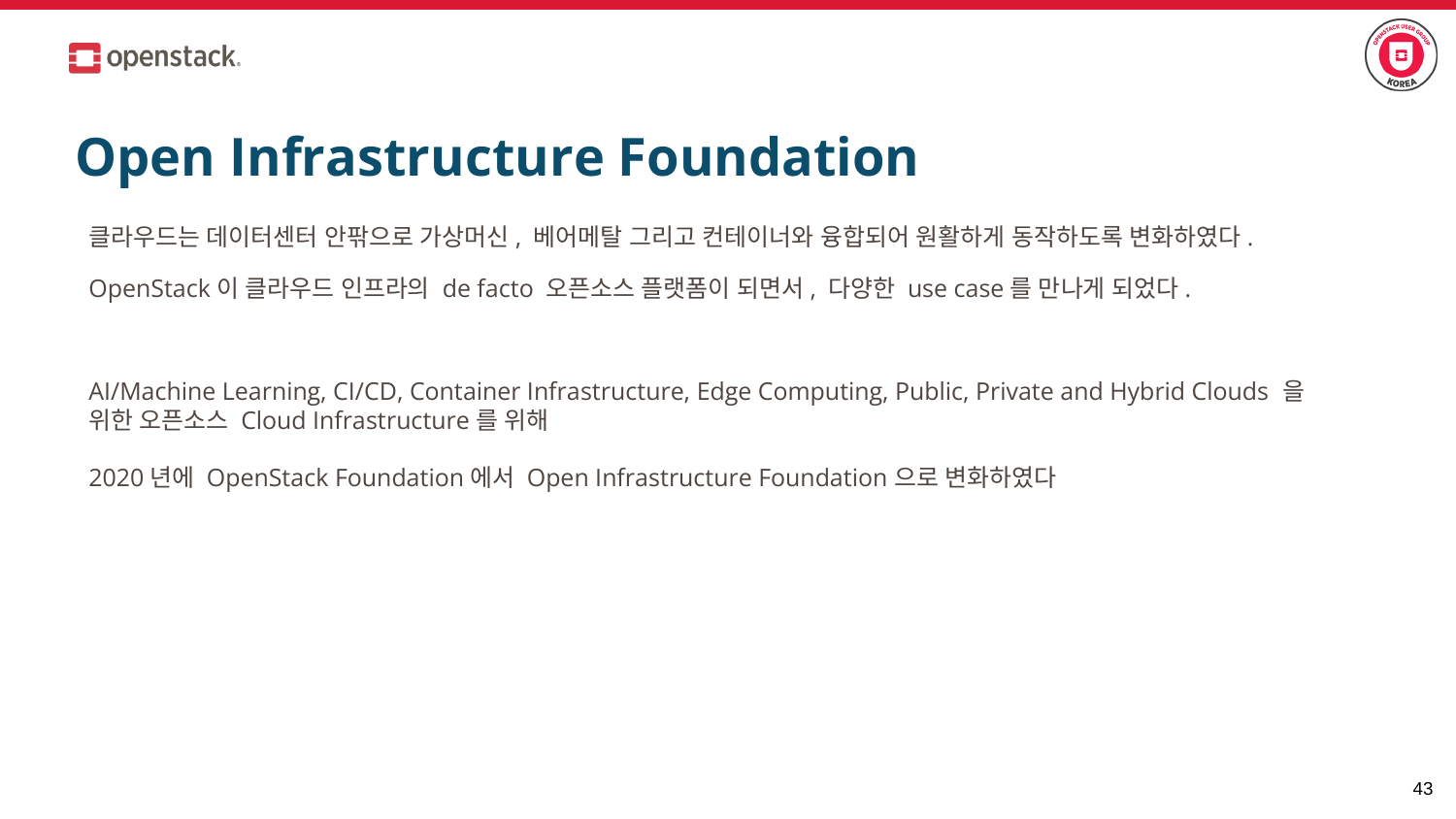

# Open Infrastructure Foundation
클라우드는 데이터센터 안팎으로 가상머신, 베어메탈 그리고 컨테이너와 융합되어 원활하게 동작하도록 변화하였다.
OpenStack이 클라우드 인프라의 de facto 오픈소스 플랫폼이 되면서, 다양한 use case를 만나게 되었다.

AI/Machine Learning, CI/CD, Container Infrastructure, Edge Computing, Public, Private and Hybrid Clouds 을 위한 오픈소스 Cloud Infrastructure를 위해
2020년에 OpenStack Foundation에서 Open Infrastructure Foundation으로 변화하였다
43